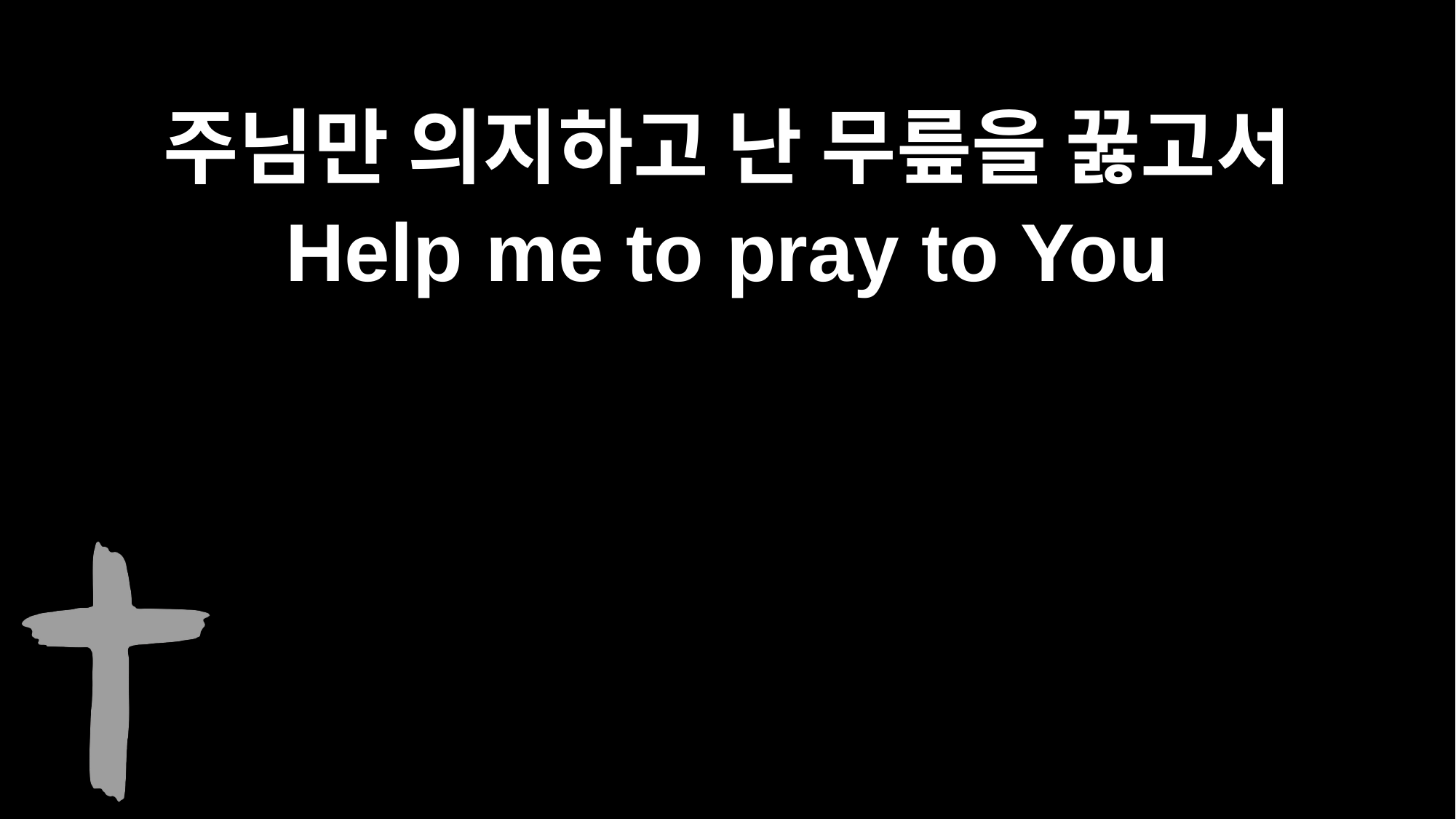

주님만 의지하고 난 무릎을 꿇고서
Help me to pray to You